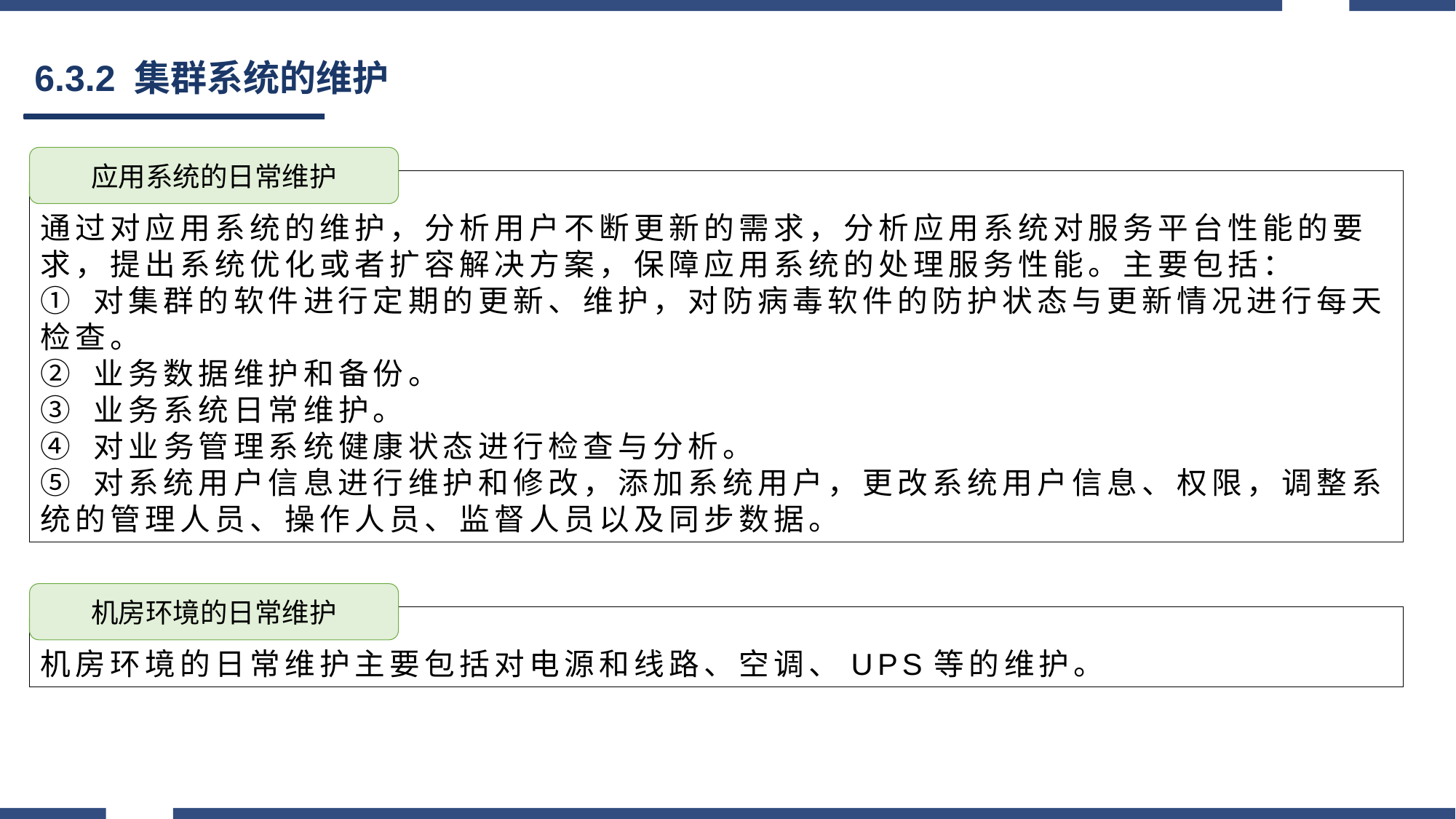

# 6.3.2 集群系统的维护
应用系统的日常维护

通过对应用系统的维护，分析用户不断更新的需求，分析应用系统对服务平台性能的要求，提出系统优化或者扩容解决方案，保障应用系统的处理服务性能。主要包括：
① 对集群的软件进行定期的更新、维护，对防病毒软件的防护状态与更新情况进行每天检查。
② 业务数据维护和备份。
③ 业务系统日常维护。
④ 对业务管理系统健康状态进行检查与分析。
⑤ 对系统用户信息进行维护和修改，添加系统用户，更改系统用户信息、权限，调整系统的管理人员、操作人员、监督人员以及同步数据。
机房环境的日常维护

机房环境的日常维护主要包括对电源和线路、空调、UPS等的维护。